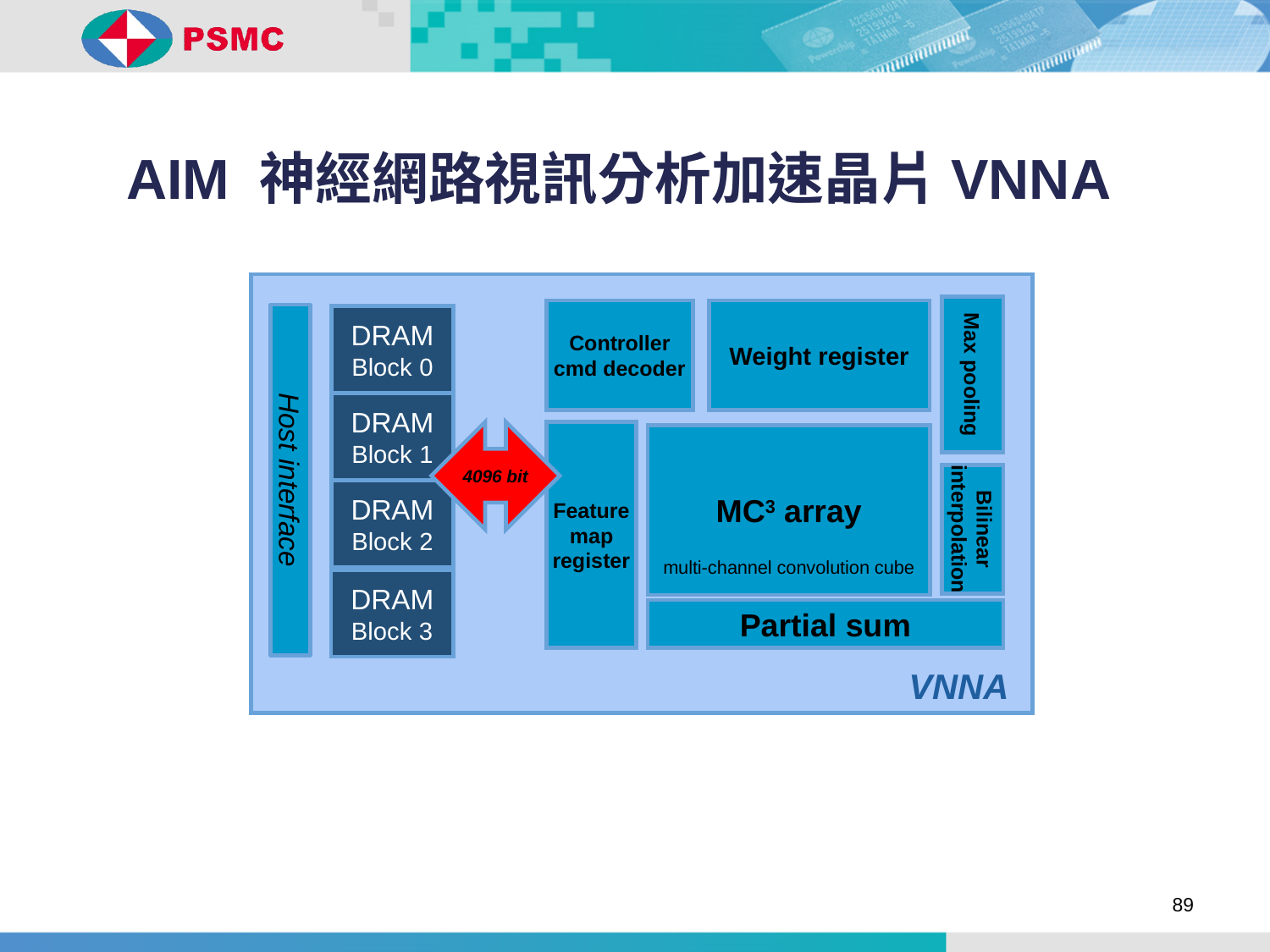

# AIM 神經網路視訊分析加速晶片VNNA

Max pooling
Controller
cmd decoder
Weight register
Host interface
DRAM
Block 0
DRAM
Block 1
DRAM
Block 2
DRAM
Block 3
4096 bit
Feature map register
MC3 array
Bilinear
interpolation
multi-channel convolution cube
Partial sum
VNNA
89